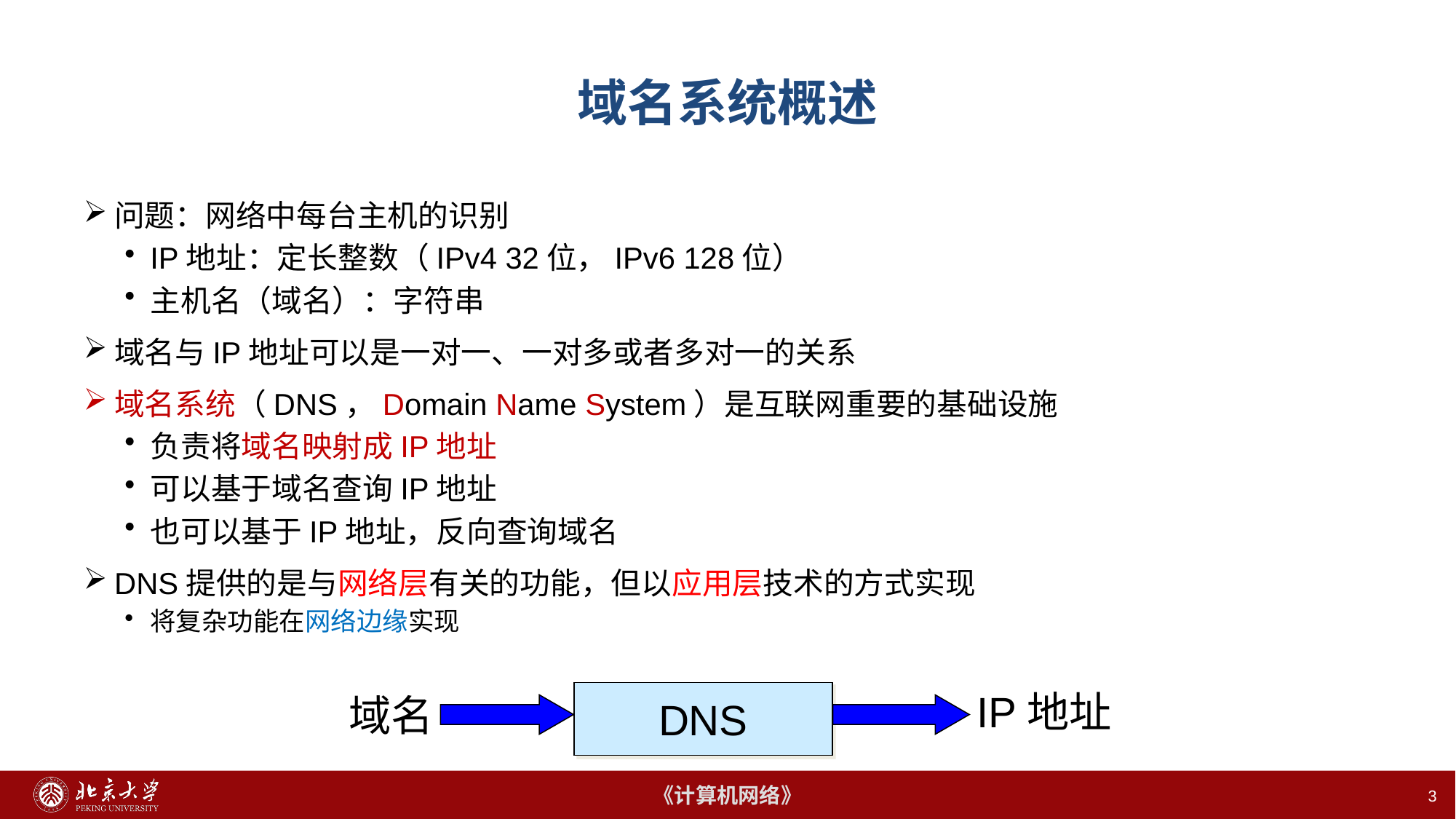

# 域名系统概述

问题：网络中每台主机的识别
IP地址：定长整数（IPv4 32位，IPv6 128位）
主机名（域名）：字符串
域名与IP地址可以是一对一、一对多或者多对一的关系
域名系统（DNS，Domain Name System）是互联网重要的基础设施
负责将域名映射成IP地址
可以基于域名查询IP地址
也可以基于IP地址，反向查询域名
DNS提供的是与网络层有关的功能，但以应用层技术的方式实现
将复杂功能在网络边缘实现

IP地址
DNS
域名

3